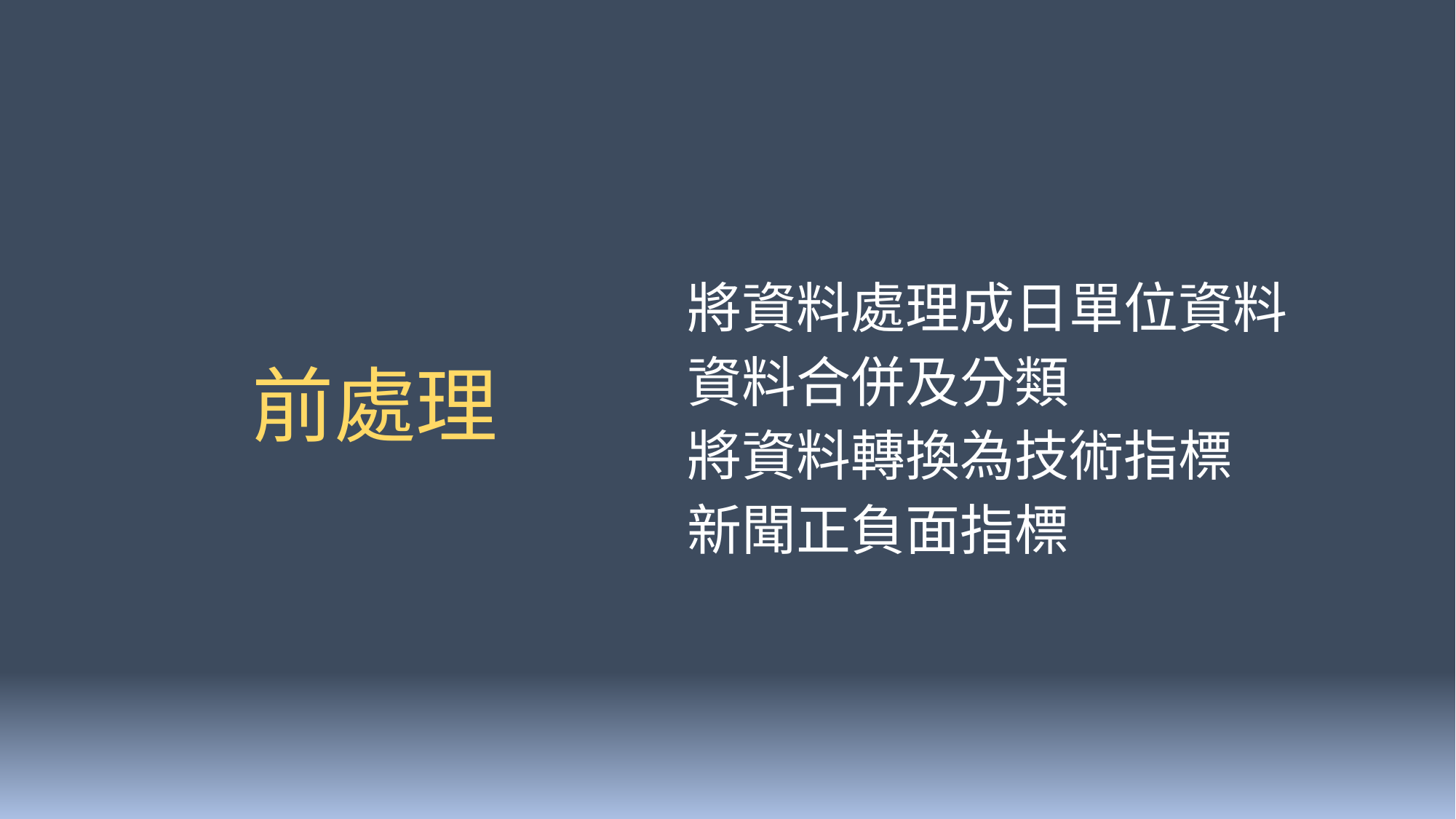

將資料處理成日單位資料
資料合併及分類
將資料轉換為技術指標
新聞正負面指標
前處理